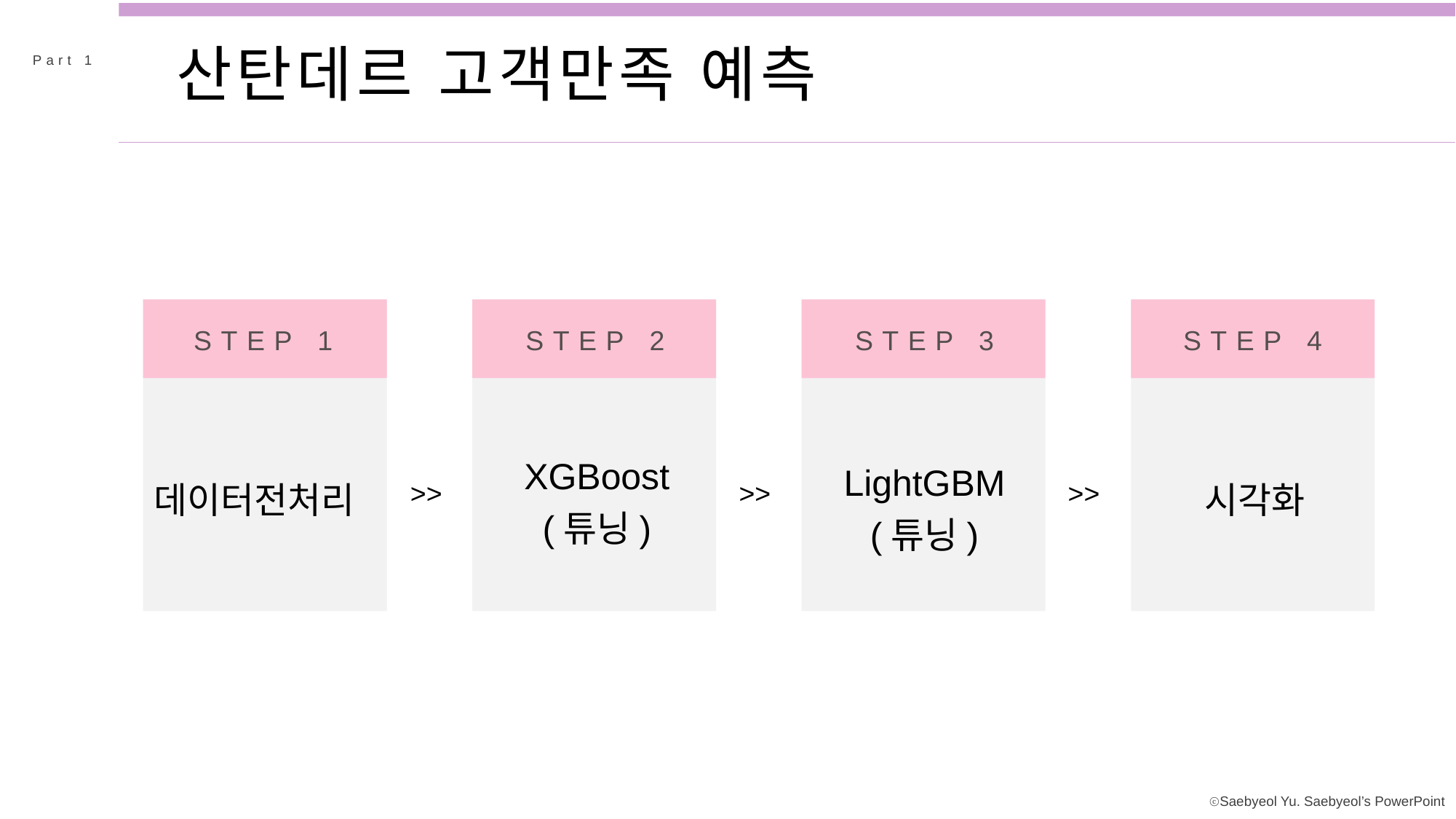

Part 1
산탄데르 고객만족 예측

STEP 1
STEP 2
STEP 3
STEP 4
XGBoost
(튜닝)
LightGBM
(튜닝)
데이터전처리
시각화
>>
>>
>>